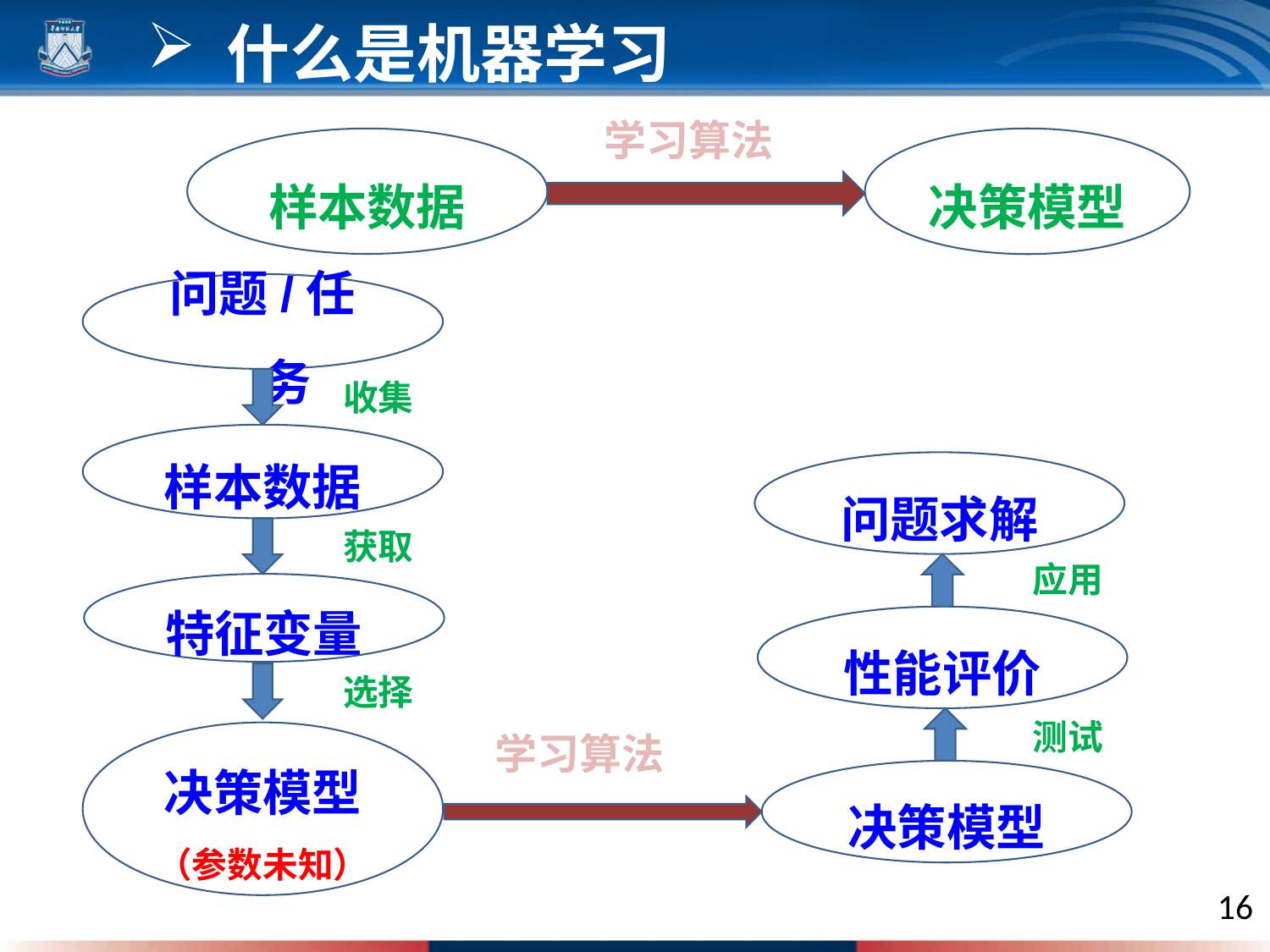

什么是机器学习
学习算法
样本数据
决策模型

问题/任务

收集
样本数据
问题求解

获取
应用

特征变量
性能评价

选择
学习算法

测试
决策模型
（参数未知）
决策模型